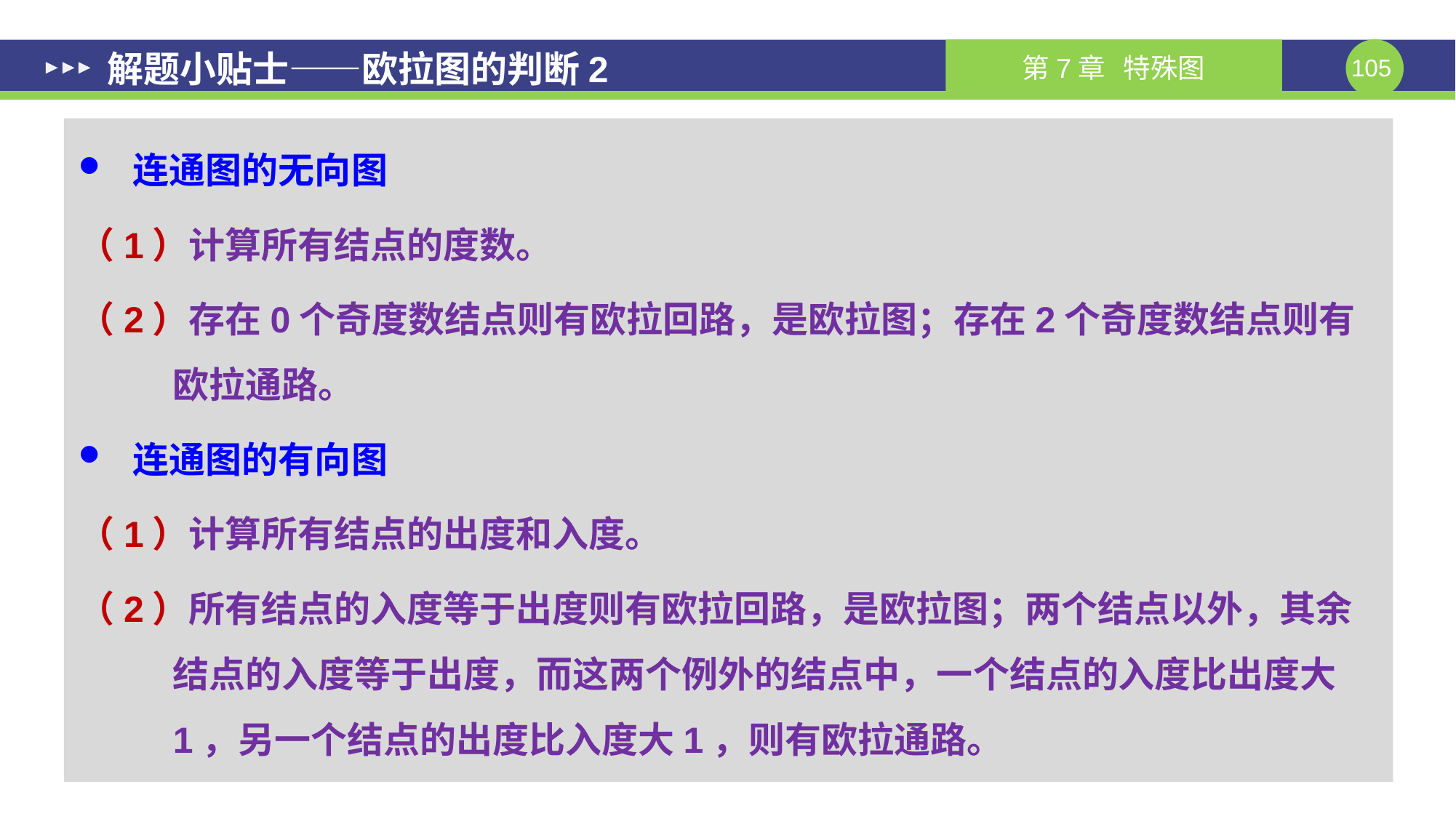

# 解题小贴士——欧拉图的判断2
连通图的无向图
（1）计算所有结点的度数。
（2）存在0个奇度数结点则有欧拉回路，是欧拉图；存在2个奇度数结点则有欧拉通路。
连通图的有向图
（1）计算所有结点的出度和入度。
（2）所有结点的入度等于出度则有欧拉回路，是欧拉图；两个结点以外，其余结点的入度等于出度，而这两个例外的结点中，一个结点的入度比出度大1，另一个结点的出度比入度大1，则有欧拉通路。